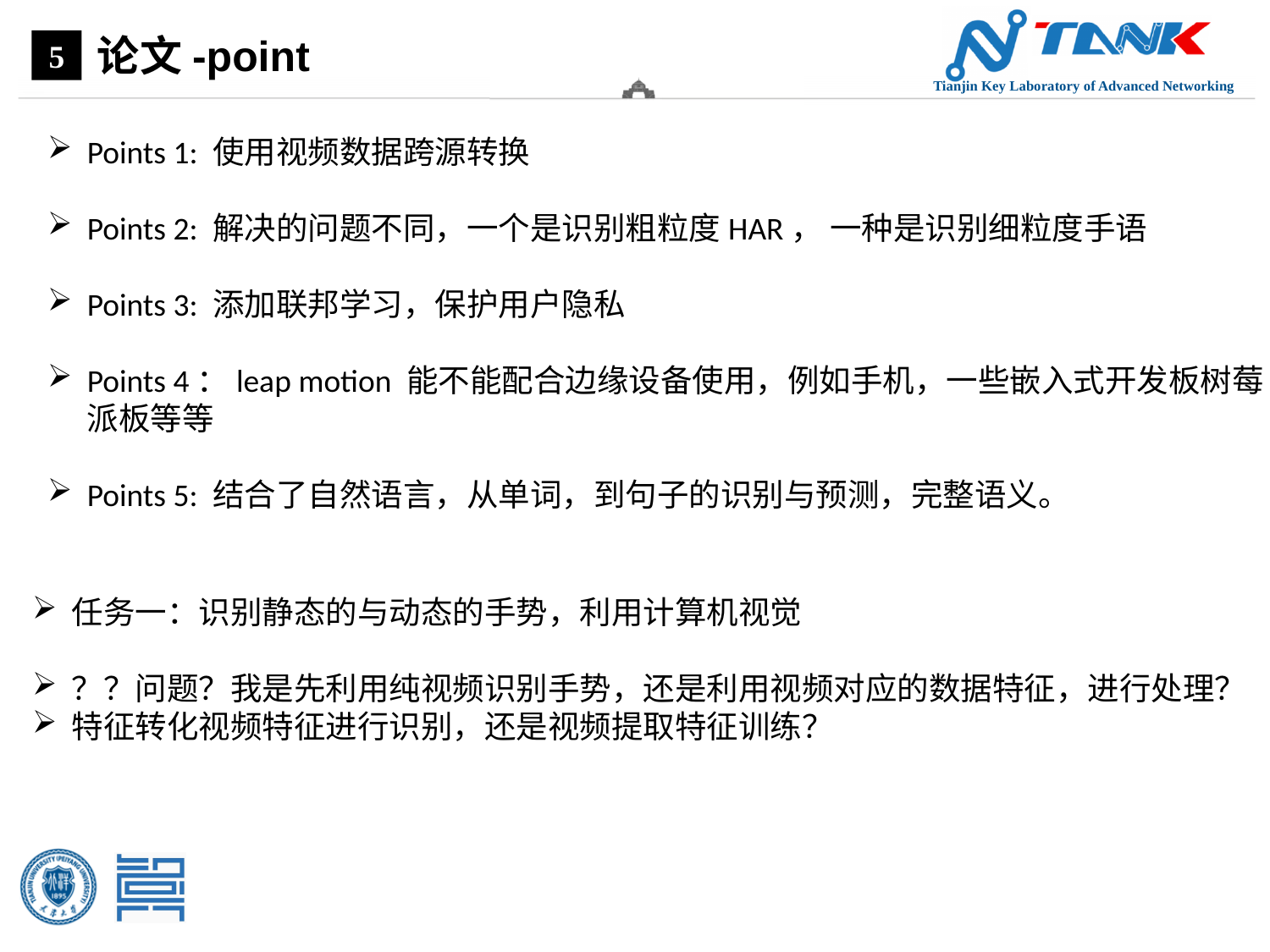

论文-point
5
Points 1: 使用视频数据跨源转换

Points 2: 解决的问题不同，一个是识别粗粒度HAR， 一种是识别细粒度手语

Points 3: 添加联邦学习，保护用户隐私

Points 4：leap motion 能不能配合边缘设备使用，例如手机，一些嵌入式开发板树莓派板等等

Points 5: 结合了自然语言，从单词，到句子的识别与预测，完整语义。

任务一：识别静态的与动态的手势，利用计算机视觉

？？问题？我是先利用纯视频识别手势，还是利用视频对应的数据特征，进行处理？
特征转化视频特征进行识别，还是视频提取特征训练？